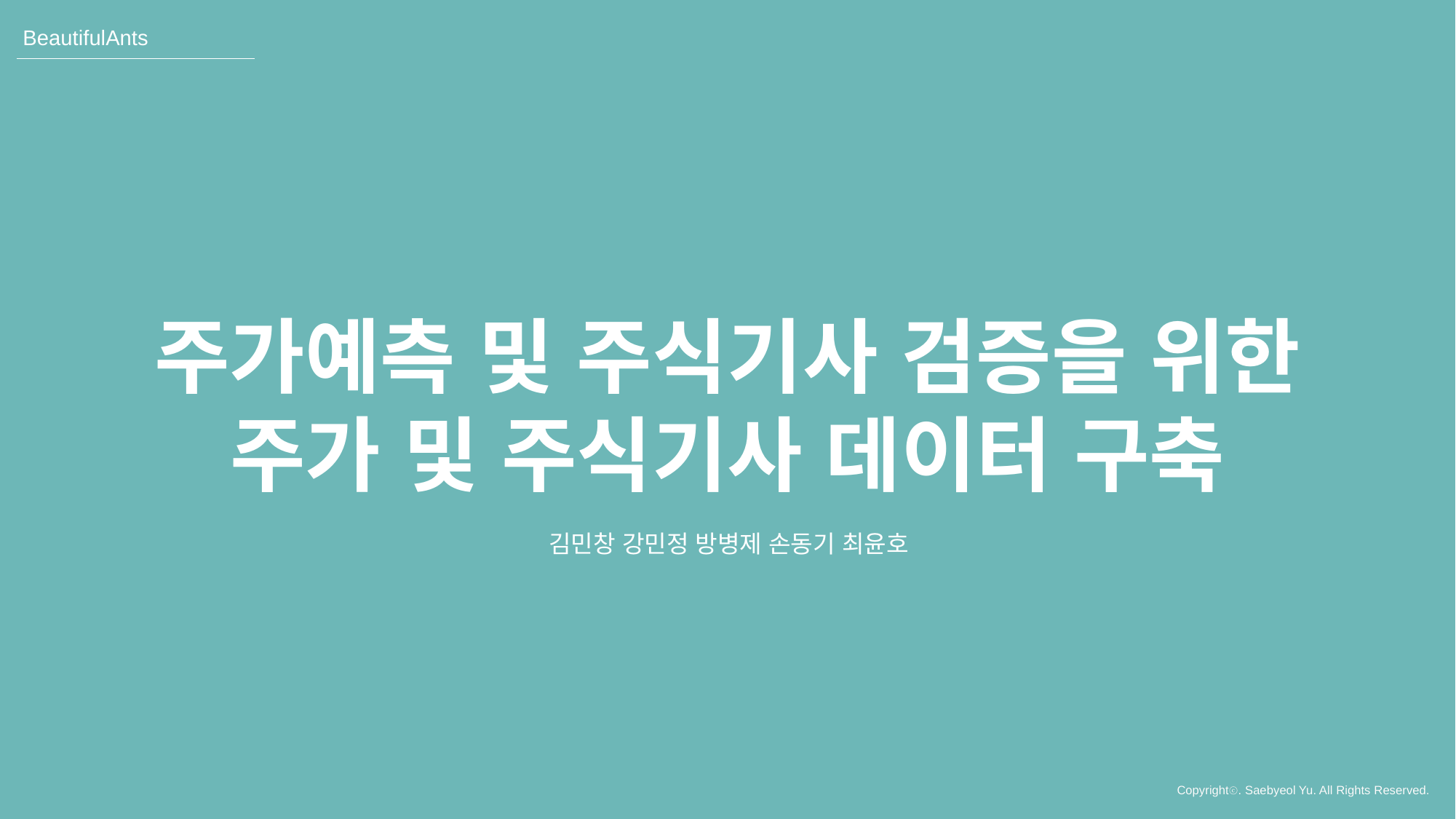

BeautifulAnts
주가예측 및 주식기사 검증을 위한
주가 및 주식기사 데이터 구축
김민창 강민정 방병제 손동기 최윤호
Copyrightⓒ. Saebyeol Yu. All Rights Reserved.